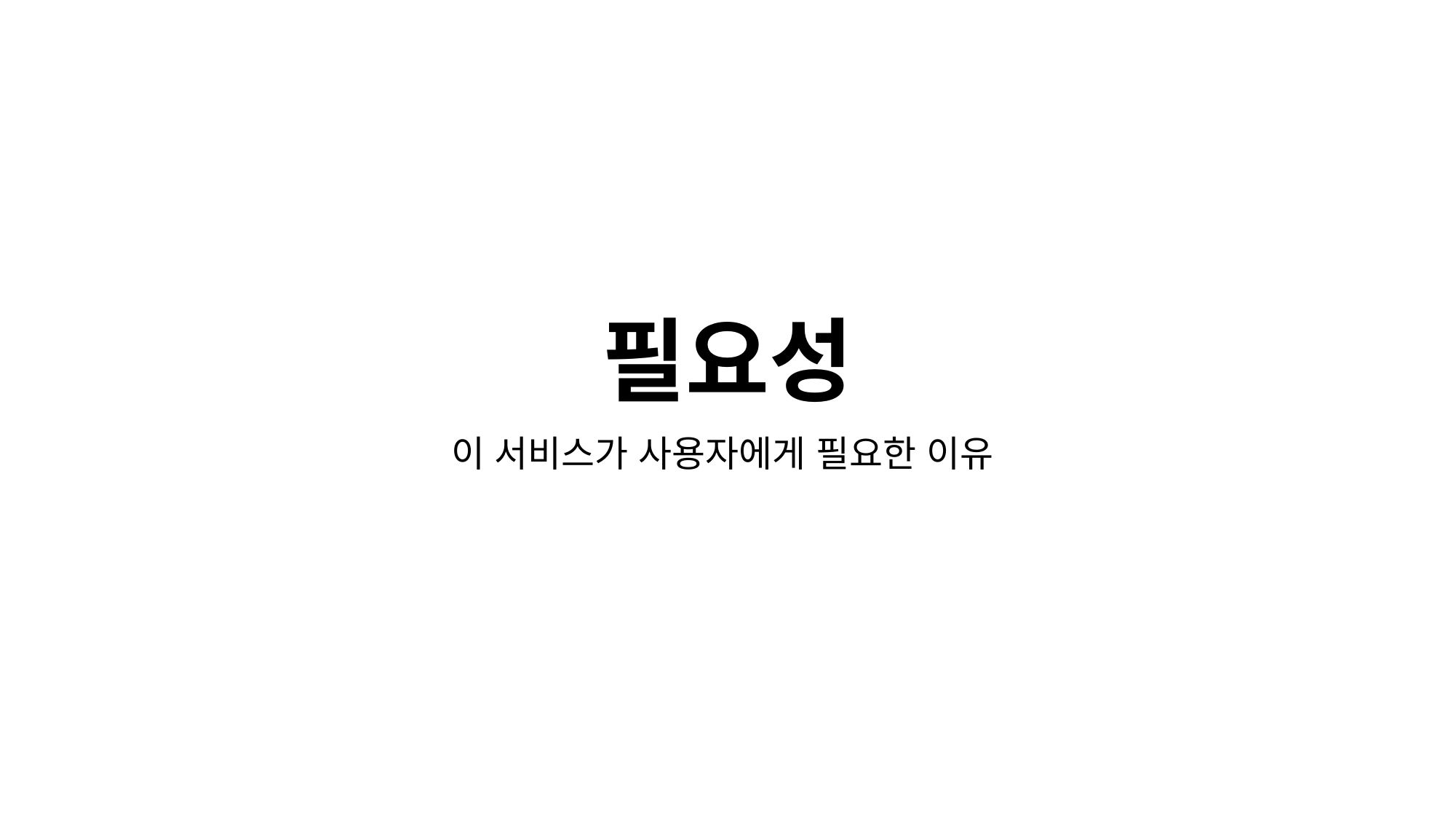

# 필요성
이 서비스가 사용자에게 필요한 이유